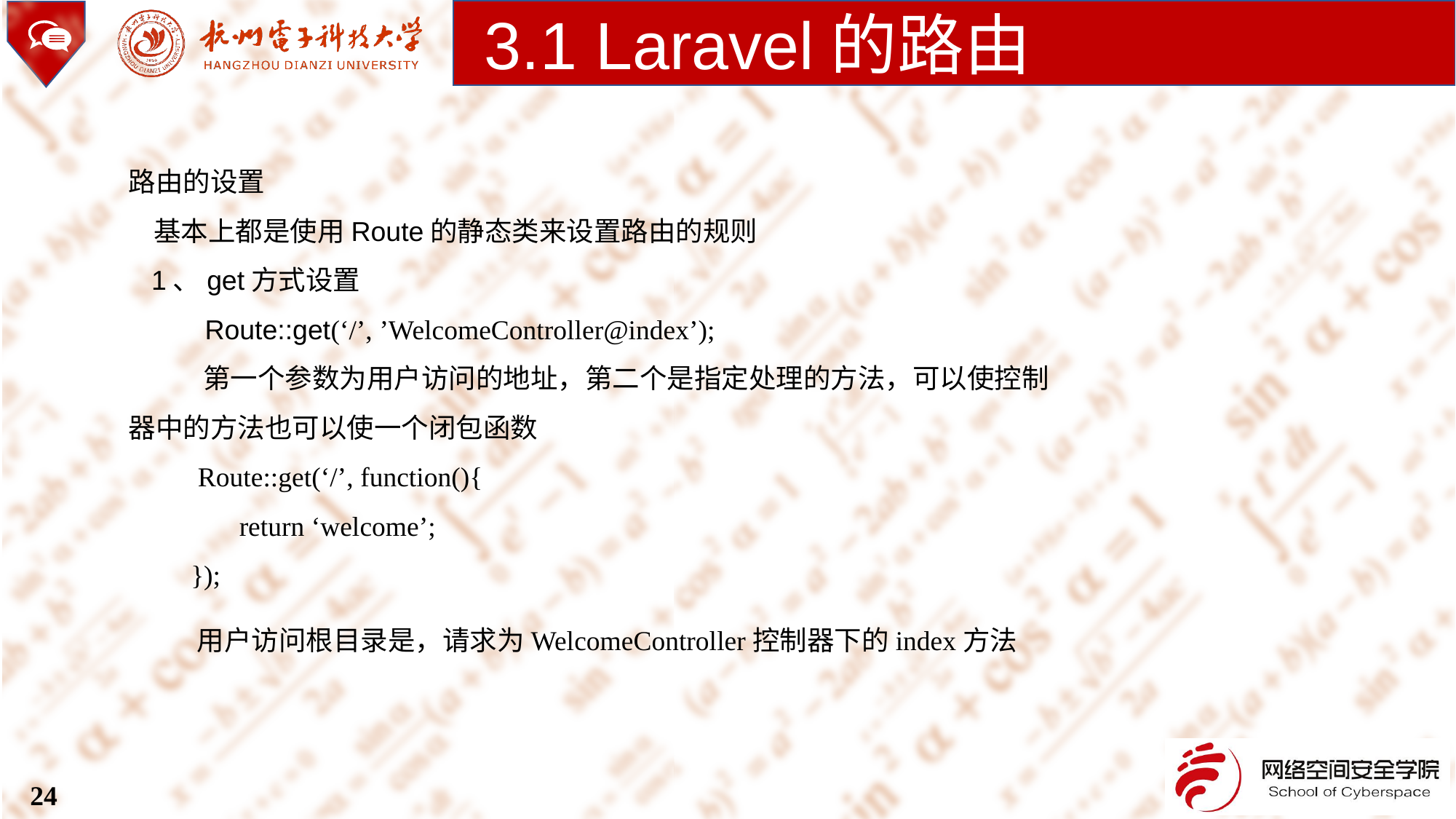

3.1 Laravel的路由
路由的设置
   基本上都是使用Route的静态类来设置路由的规则
   1、get方式设置
          Route::get(‘/’, ’WelcomeController@index’);
           第一个参数为用户访问的地址，第二个是指定处理的方法，可以使控制器中的方法也可以使一个闭包函数
          Route::get(‘/’, function(){
                return ‘welcome’;
         });

          用户访问根目录是，请求为WelcomeController控制器下的index方法

24